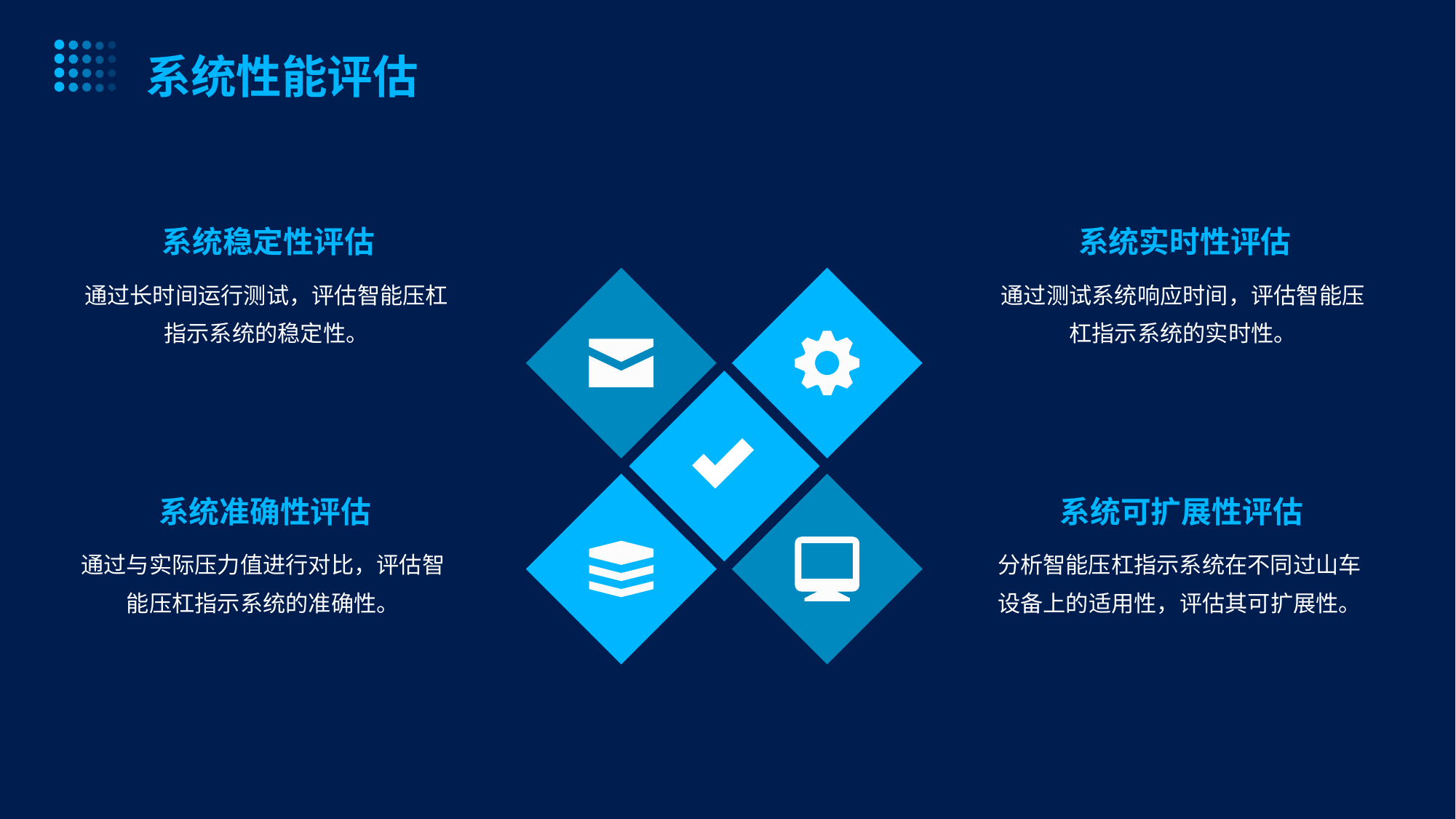

系统性能评估

系统稳定性评估
系统实时性评估
通过长时间运行测试，评估智能压杠指示系统的稳定性。
通过测试系统响应时间，评估智能压杠指示系统的实时性。

系统准确性评估

系统可扩展性评估
通过与实际压力值进行对比，评估智能压杠指示系统的准确性。
分析智能压杠指示系统在不同过山车设备上的适用性，评估其可扩展性。